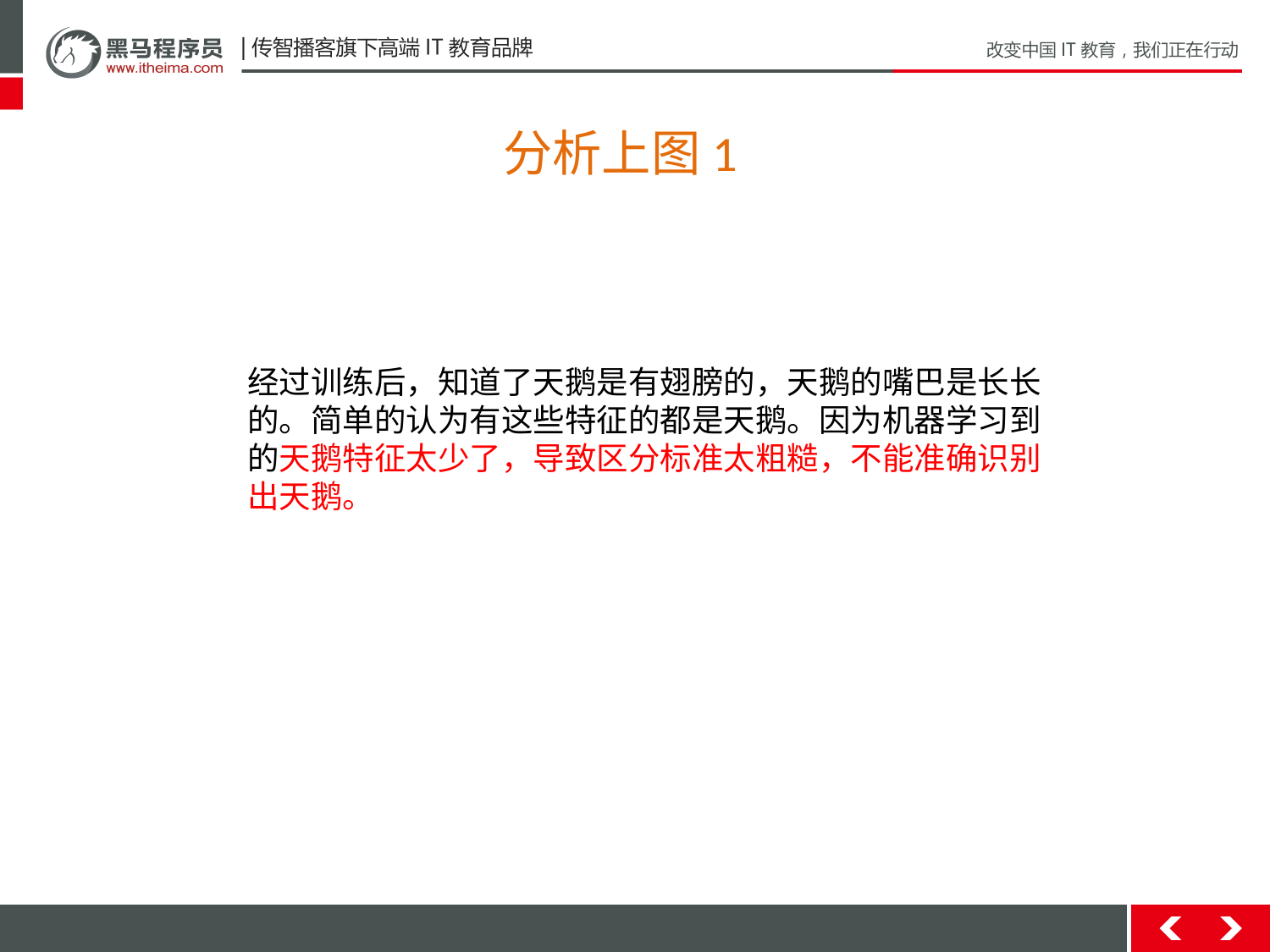

分析上图1
经过训练后，知道了天鹅是有翅膀的，天鹅的嘴巴是长长的。简单的认为有这些特征的都是天鹅。因为机器学习到的天鹅特征太少了，导致区分标准太粗糙，不能准确识别出天鹅。